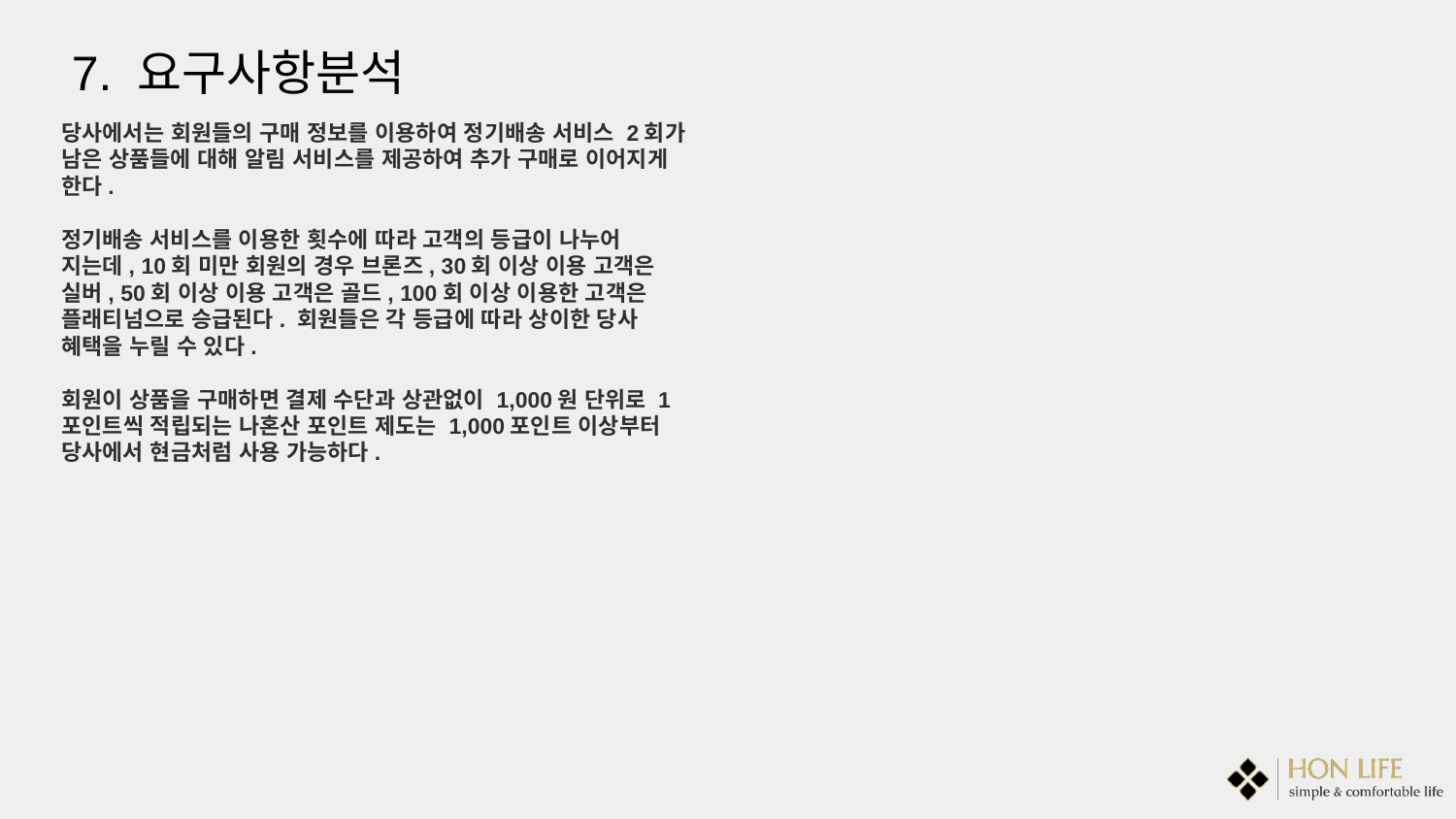

7. 요구사항분석
당사에서는 회원들의 구매 정보를 이용하여 정기배송 서비스 2회가 남은 상품들에 대해 알림 서비스를 제공하여 추가 구매로 이어지게 한다.

정기배송 서비스를 이용한 횟수에 따라 고객의 등급이 나누어 지는데, 10회 미만 회원의 경우 브론즈, 30회 이상 이용 고객은 실버, 50회 이상 이용 고객은 골드, 100회 이상 이용한 고객은 플래티넘으로 승급된다. 회원들은 각 등급에 따라 상이한 당사 혜택을 누릴 수 있다.

회원이 상품을 구매하면 결제 수단과 상관없이 1,000원 단위로 1포인트씩 적립되는 나혼산 포인트 제도는 1,000포인트 이상부터 당사에서 현금처럼 사용 가능하다.